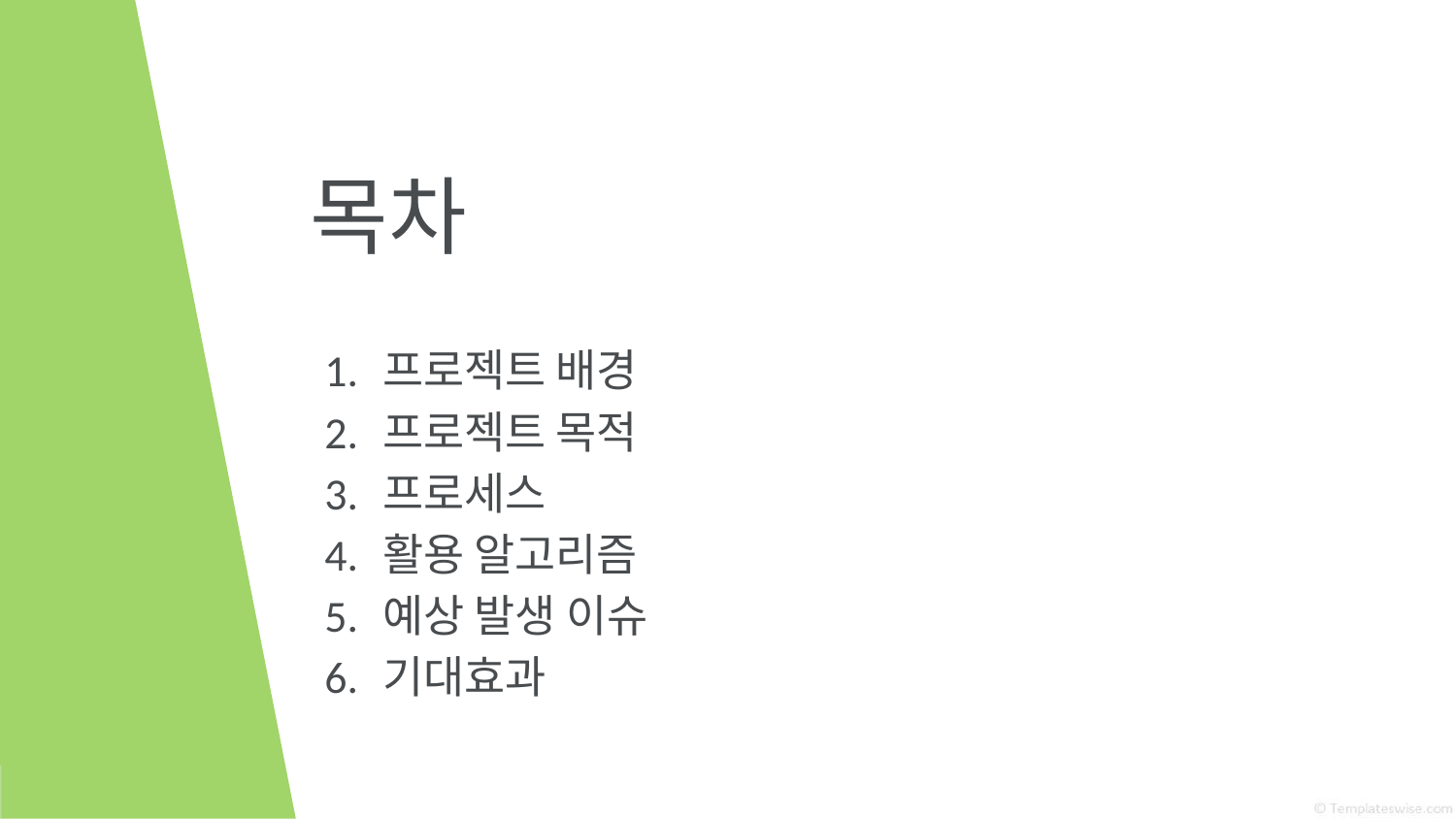

# 목차
프로젝트 배경
프로젝트 목적
프로세스
활용 알고리즘
예상 발생 이슈
기대효과